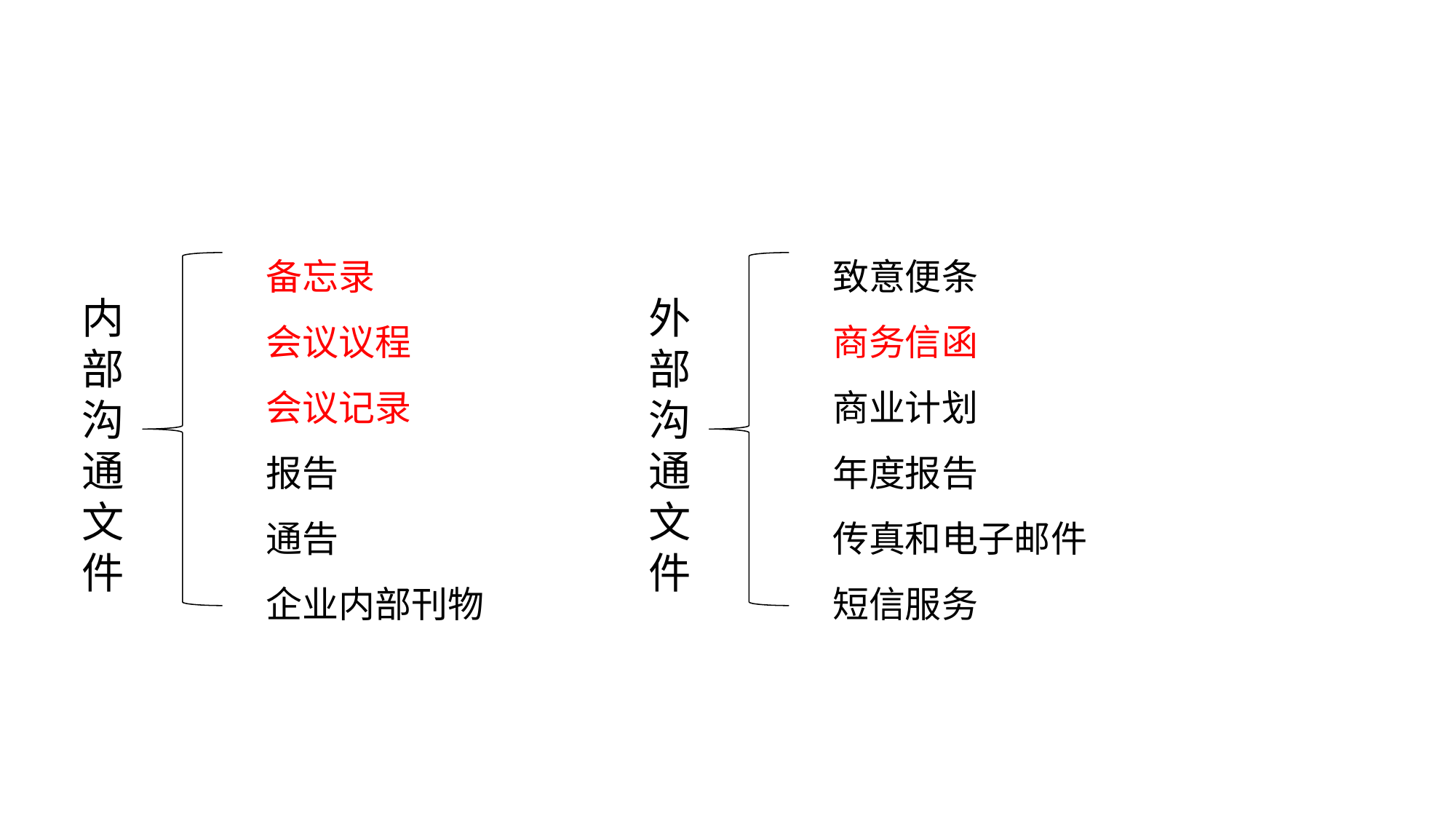

备忘录
会议议程
会议记录
报告
通告
企业内部刊物
致意便条
商务信函
商业计划
年度报告
传真和电子邮件
短信服务

内部沟通文件
外部沟通文件